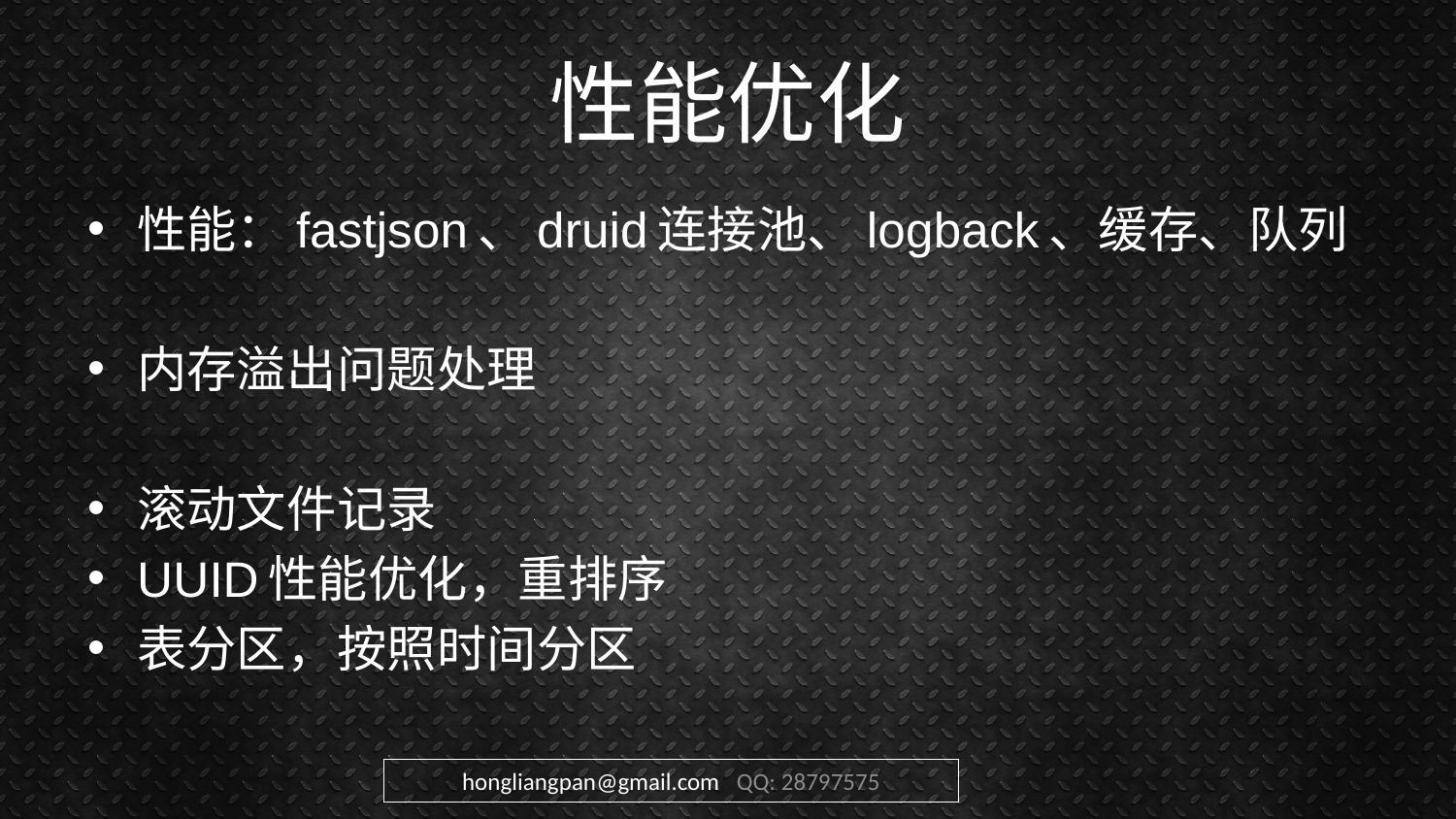

# 性能优化
性能：fastjson、druid连接池、logback、缓存、队列

内存溢出问题处理

滚动文件记录
UUID性能优化，重排序
表分区，按照时间分区